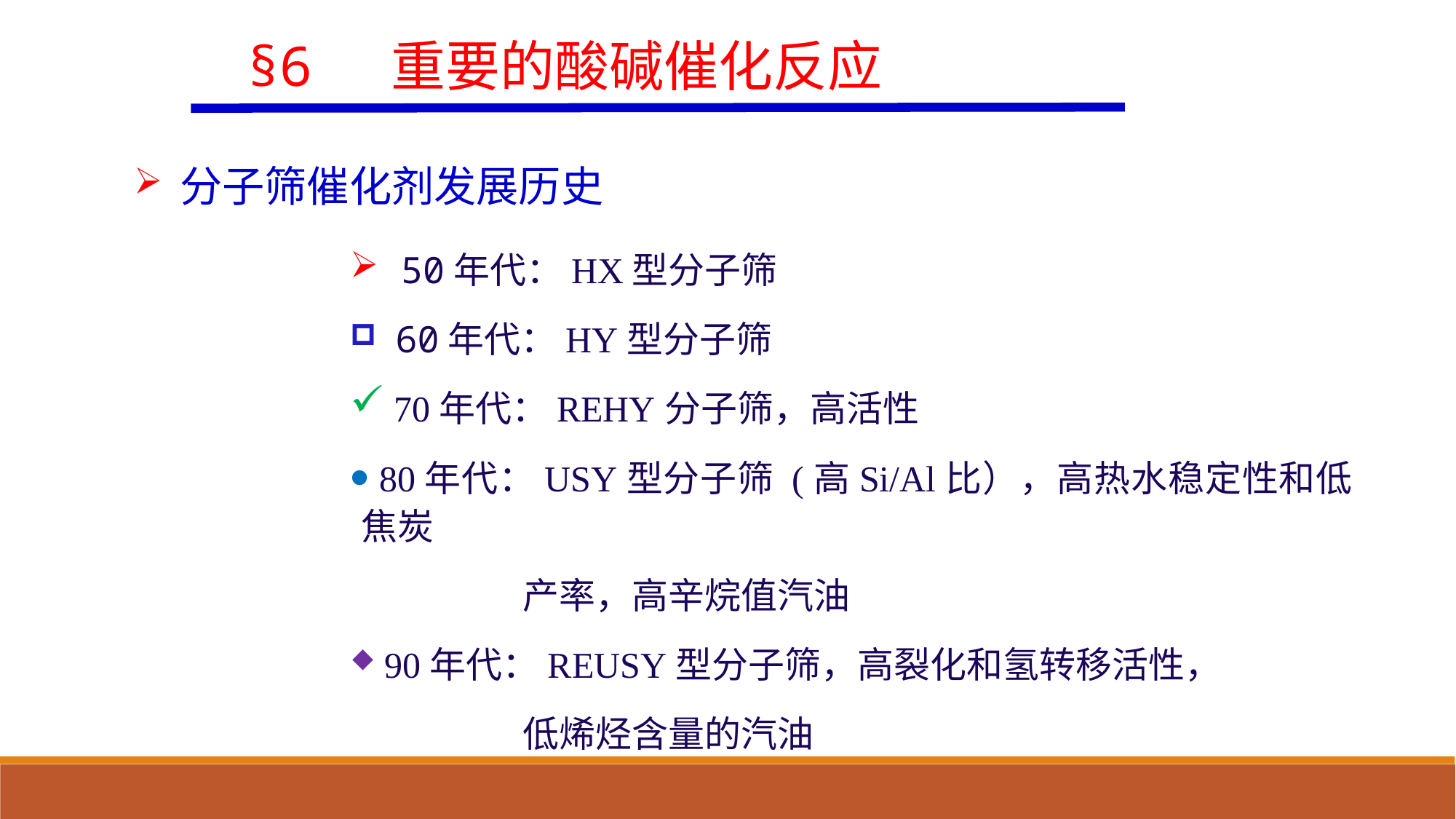

§6  重要的酸碱催化反应

 分子筛催化剂发展历史

 50年代：HX型分子筛
  60年代：HY型分子筛
 70年代：REHY分子筛，高活性
 80年代：USY型分子筛 (高Si/Al比），高热水稳定性和低焦炭
                    产率，高辛烷值汽油
 90年代：REUSY型分子筛，高裂化和氢转移活性，
                    低烯烃含量的汽油